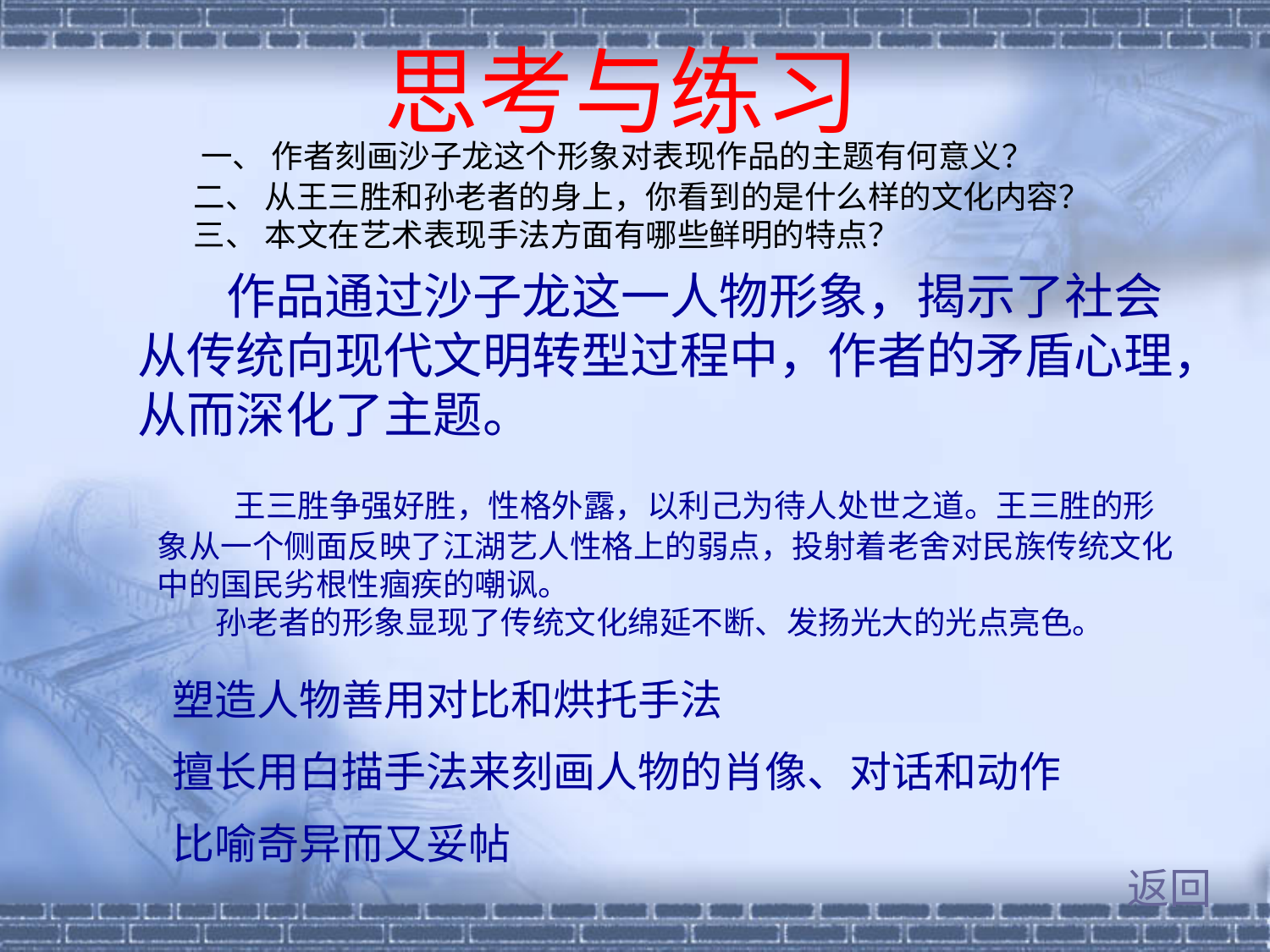

# 思考与练习
    一、 作者刻画沙子龙这个形象对表现作品的主题有何意义？
    二、 从王三胜和孙老者的身上，你看到的是什么样的文化内容？
    三、 本文在艺术表现手法方面有哪些鲜明的特点？
       作品通过沙子龙这一人物形象，揭示了社会从传统向现代文明转型过程中，作者的矛盾心理，从而深化了主题。
       王三胜争强好胜，性格外露，以利己为待人处世之道。王三胜的形象从一个侧面反映了江湖艺人性格上的弱点，投射着老舍对民族传统文化中的国民劣根性痼疾的嘲讽。
       孙老者的形象显现了传统文化绵延不断、发扬光大的光点亮色。
塑造人物善用对比和烘托手法
擅长用白描手法来刻画人物的肖像、对话和动作
比喻奇异而又妥帖
返回